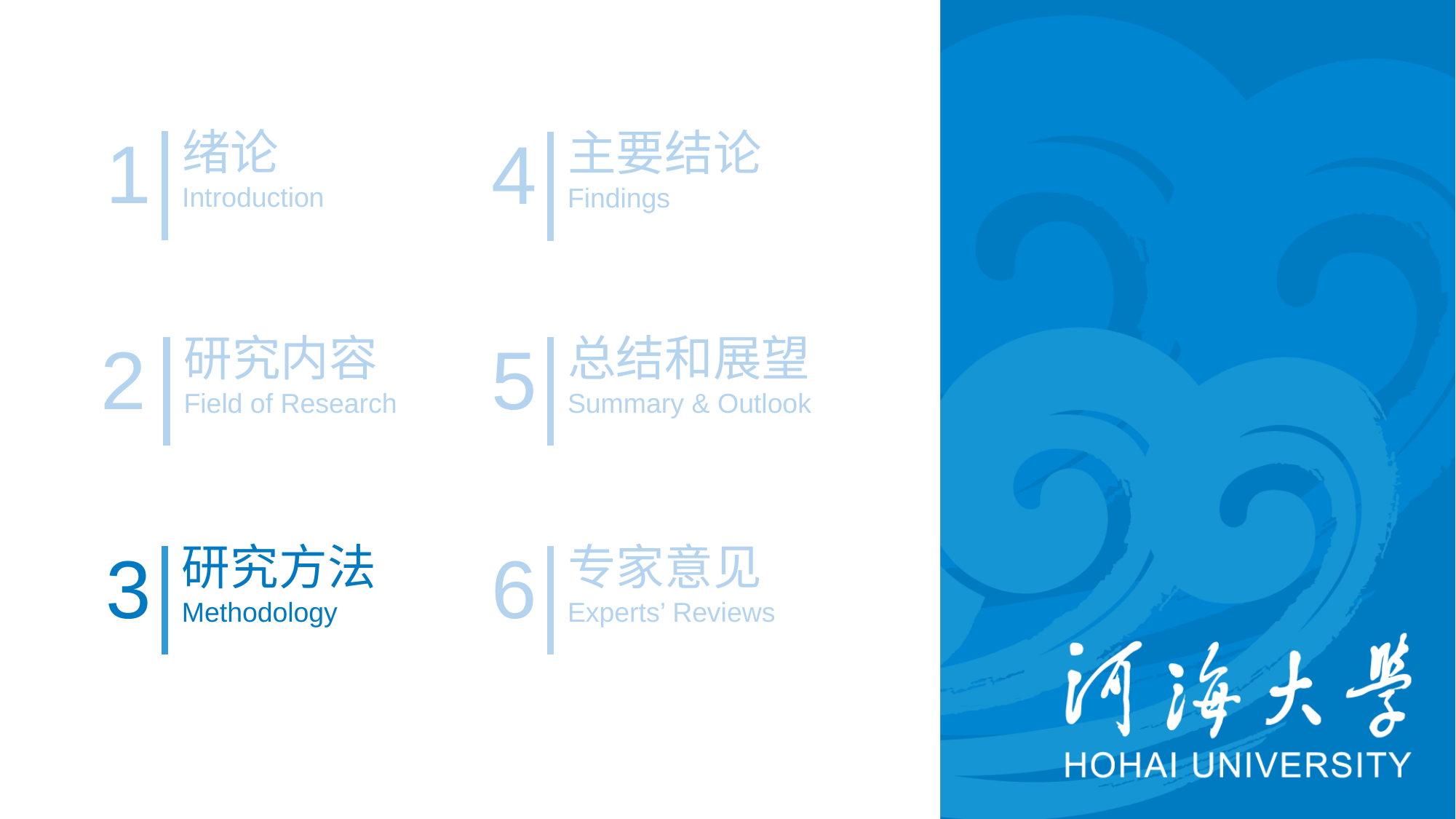

1
绪论
Introduction
4
主要结论
Findings
2
研究内容
Field of Research
5
总结和展望
Summary & Outlook
3
研究方法
Methodology
6
专家意见
Experts’ Reviews